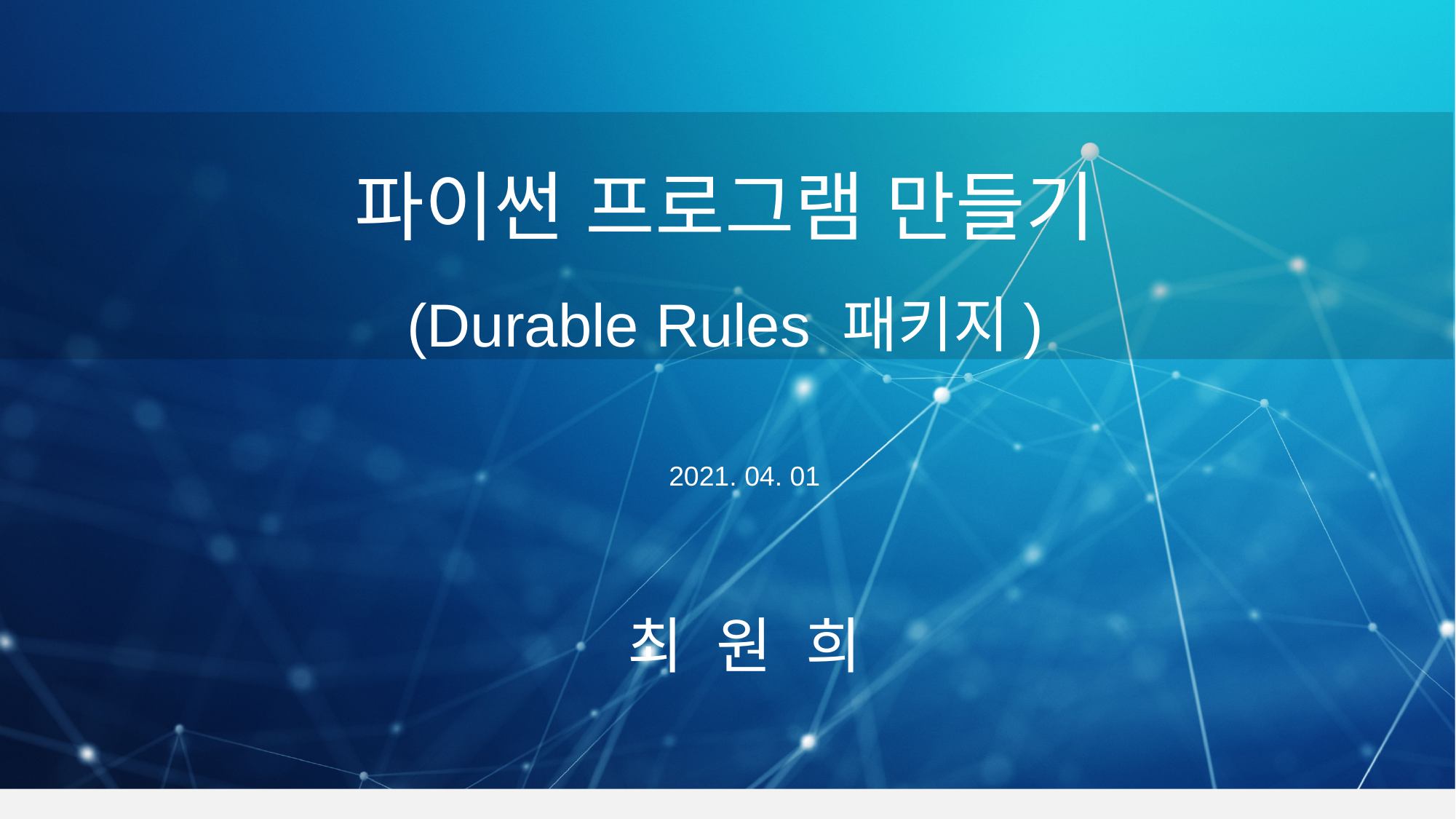

파이썬 프로그램 만들기
(Durable Rules 패키지)
2021. 04. 01

최  원  희